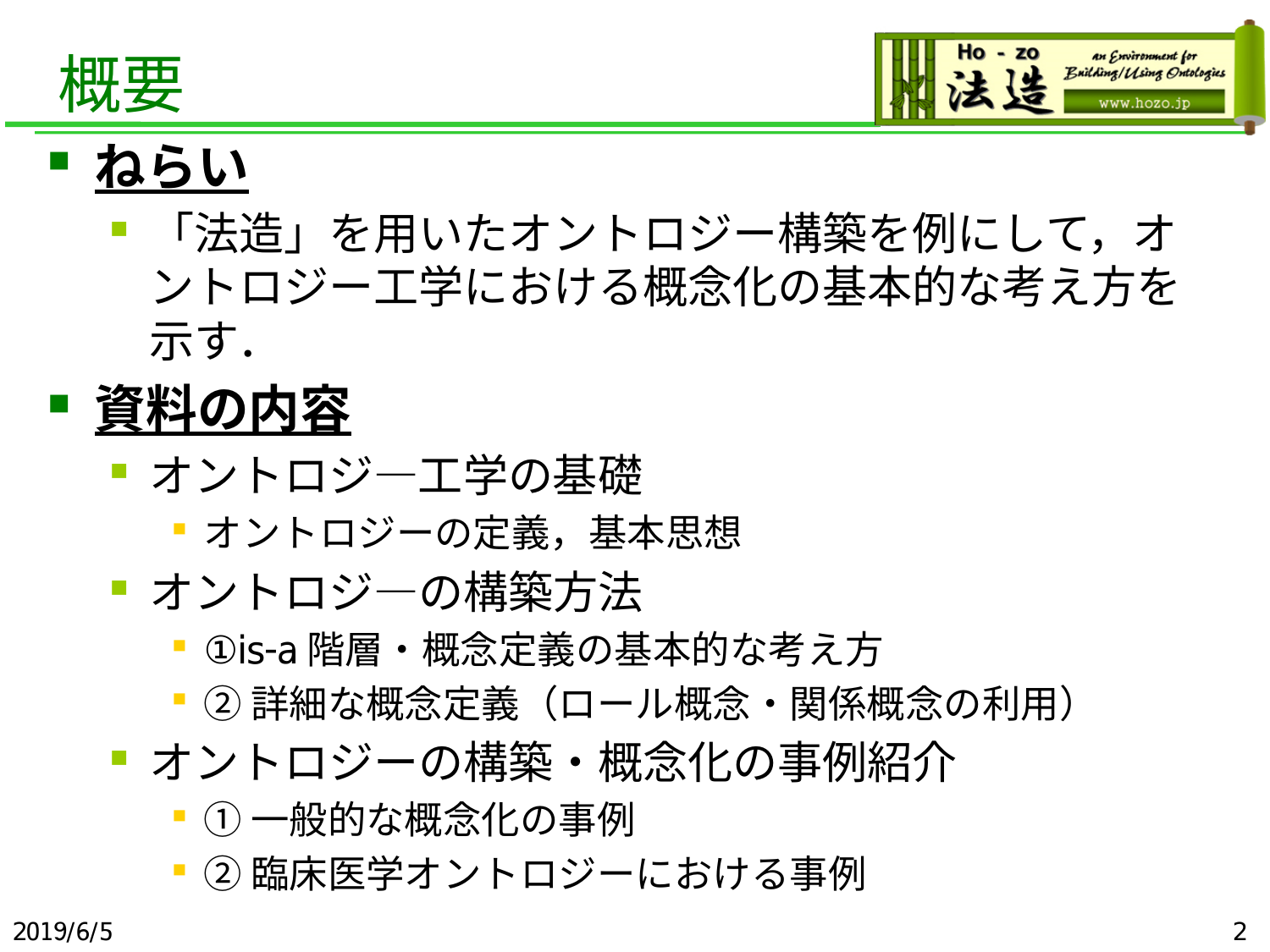

# 概要
ねらい
「法造」を用いたオントロジー構築を例にして，オントロジー工学における概念化の基本的な考え方を示す．
資料の内容
オントロジ―工学の基礎
オントロジーの定義，基本思想
オントロジ―の構築方法
①is-a階層・概念定義の基本的な考え方
②詳細な概念定義（ロール概念・関係概念の利用）
オントロジーの構築・概念化の事例紹介
①一般的な概念化の事例
②臨床医学オントロジーにおける事例

2019/6/5
2